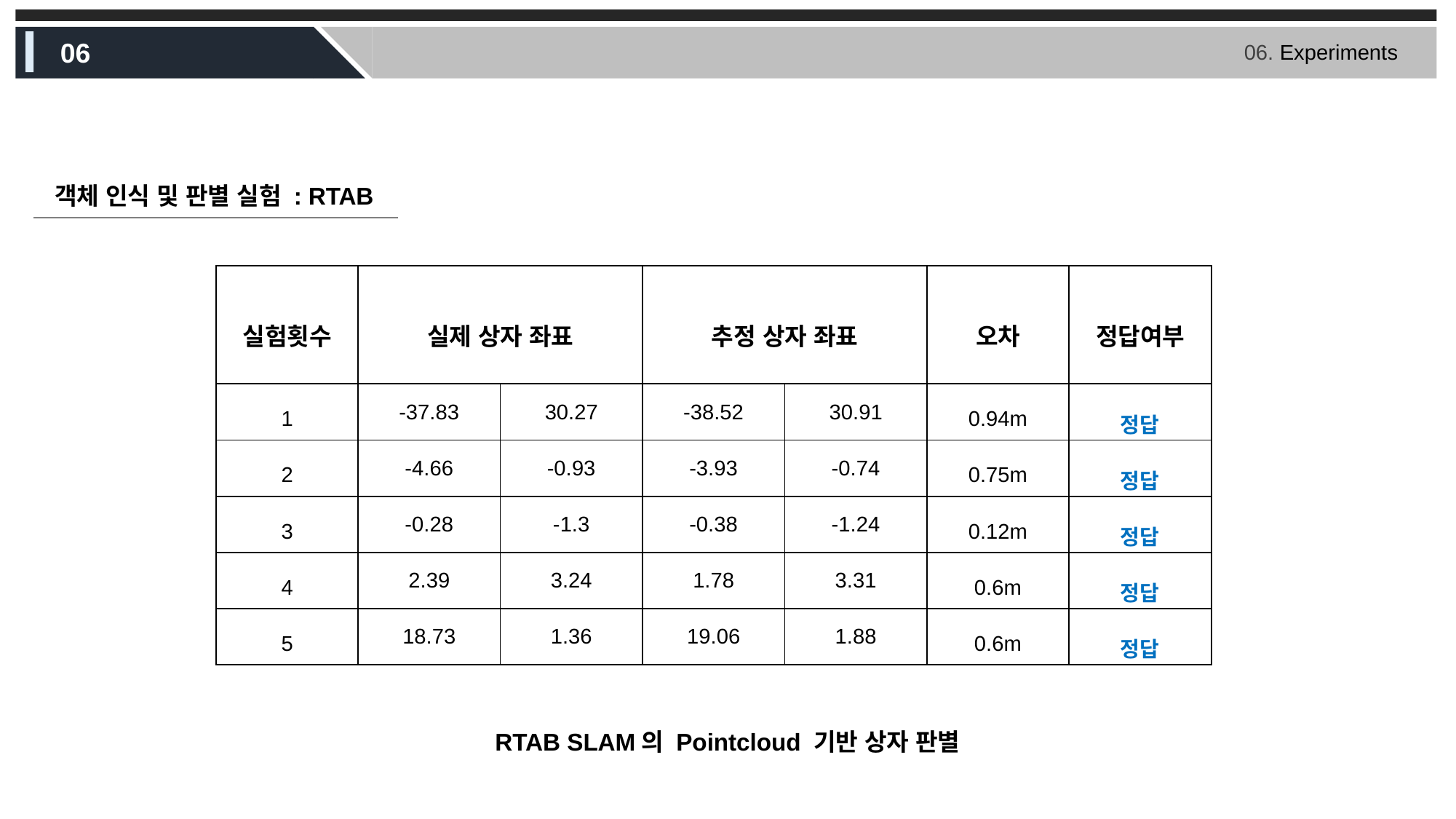

06

06. Experiments
객체 인식 및 판별 실험 : RTAB
| 실험횟수 | 실제 상자 좌표 |  | 추정 상자 좌표 |  | 오차 | 정답여부 |
| --- | --- | --- | --- | --- | --- | --- |
| 1 | -37.83 | 30.27 | -38.52 | 30.91 | 0.94m | 정답 |
| 2 | -4.66 | -0.93 | -3.93 | -0.74 | 0.75m | 정답 |
| 3 | -0.28 | -1.3 | -0.38 | -1.24 | 0.12m | 정답 |
| 4 | 2.39 | 3.24 | 1.78 | 3.31 | 0.6m | 정답 |
| 5 | 18.73 | 1.36 | 19.06 | 1.88 | 0.6m | 정답 |
RTAB SLAM의 Pointcloud 기반 상자 판별